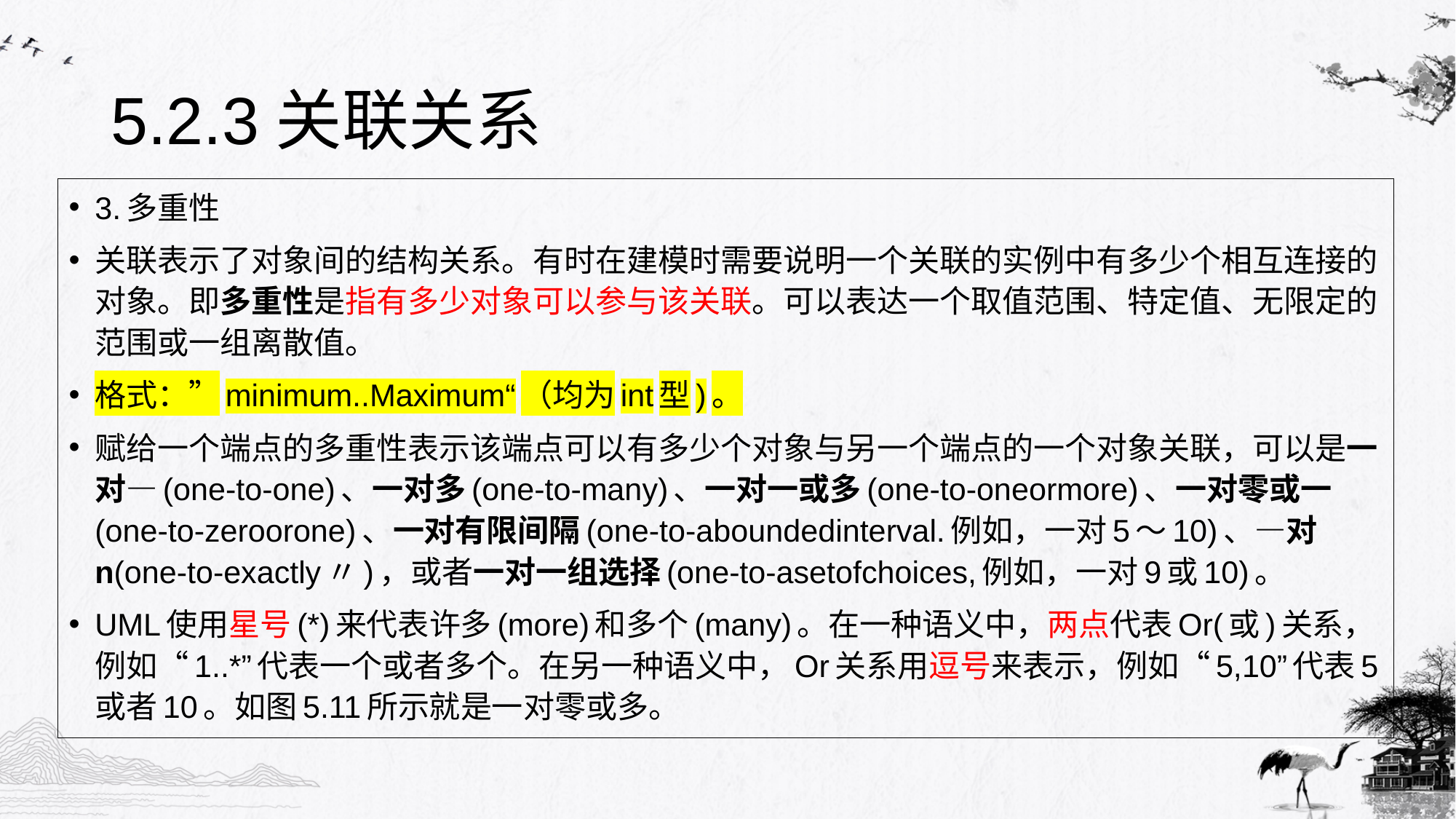

# 5.2.3关联关系
3.多重性
关联表示了对象间的结构关系。有时在建模时需要说明一个关联的实例中有多少个相互连接的对象。即多重性是指有多少对象可以参与该关联。可以表达一个取值范围、特定值、无限定的范围或一组离散值。
格式：”minimum..Maximum“（均为int型)。
赋给一个端点的多重性表示该端点可以有多少个对象与另一个端点的一个对象关联，可以是一对—(one-to-one)、一对多(one-to-many)、一对一或多(one-to-oneormore)、一对零或一(one-to-zeroorone)、一对有限间隔(one-to-aboundedinterval.例如，一对5〜10)、—对n(one-to-exactly〃)，或者一对一组选择(one-to-asetofchoices,例如，一对9或10)。
UML使用星号(*)来代表许多(more)和多个(many)。在一种语义中，两点代表Or(或)关系，例如“1..*”代表一个或者多个。在另一种语义中，Or关系用逗号来表示，例如“5,10”代表5或者10。如图5.11所示就是一对零或多。